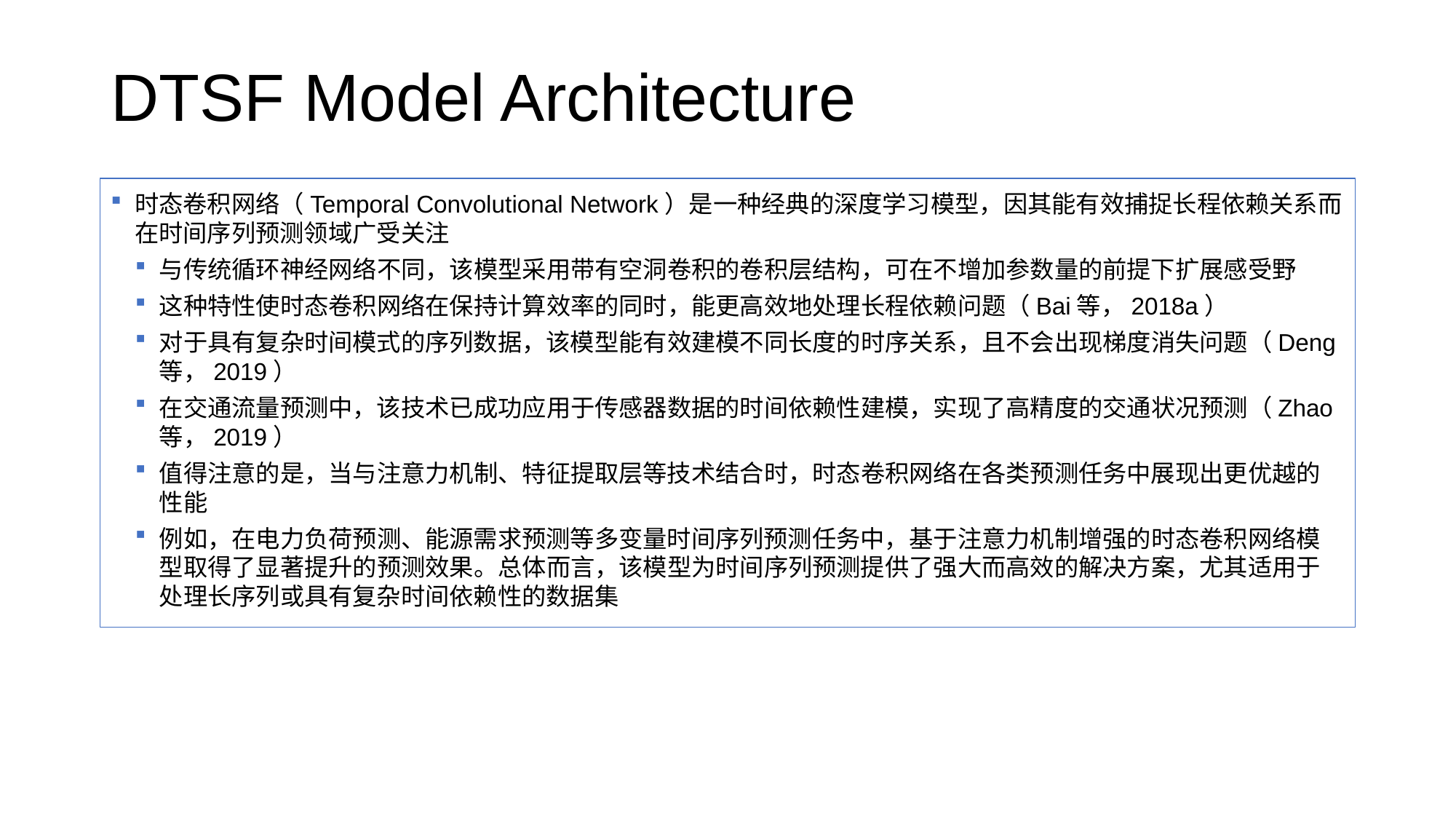

# DTSF Model Architecture
时态卷积网络（Temporal Convolutional Network）是一种经典的深度学习模型，因其能有效捕捉长程依赖关系而在时间序列预测领域广受关注
与传统循环神经网络不同，该模型采用带有空洞卷积的卷积层结构，可在不增加参数量的前提下扩展感受野
这种特性使时态卷积网络在保持计算效率的同时，能更高效地处理长程依赖问题（Bai等，2018a）
对于具有复杂时间模式的序列数据，该模型能有效建模不同长度的时序关系，且不会出现梯度消失问题（Deng等，2019）
在交通流量预测中，该技术已成功应用于传感器数据的时间依赖性建模，实现了高精度的交通状况预测（Zhao等，2019）
值得注意的是，当与注意力机制、特征提取层等技术结合时，时态卷积网络在各类预测任务中展现出更优越的性能
例如，在电力负荷预测、能源需求预测等多变量时间序列预测任务中，基于注意力机制增强的时态卷积网络模型取得了显著提升的预测效果。总体而言，该模型为时间序列预测提供了强大而高效的解决方案，尤其适用于处理长序列或具有复杂时间依赖性的数据集